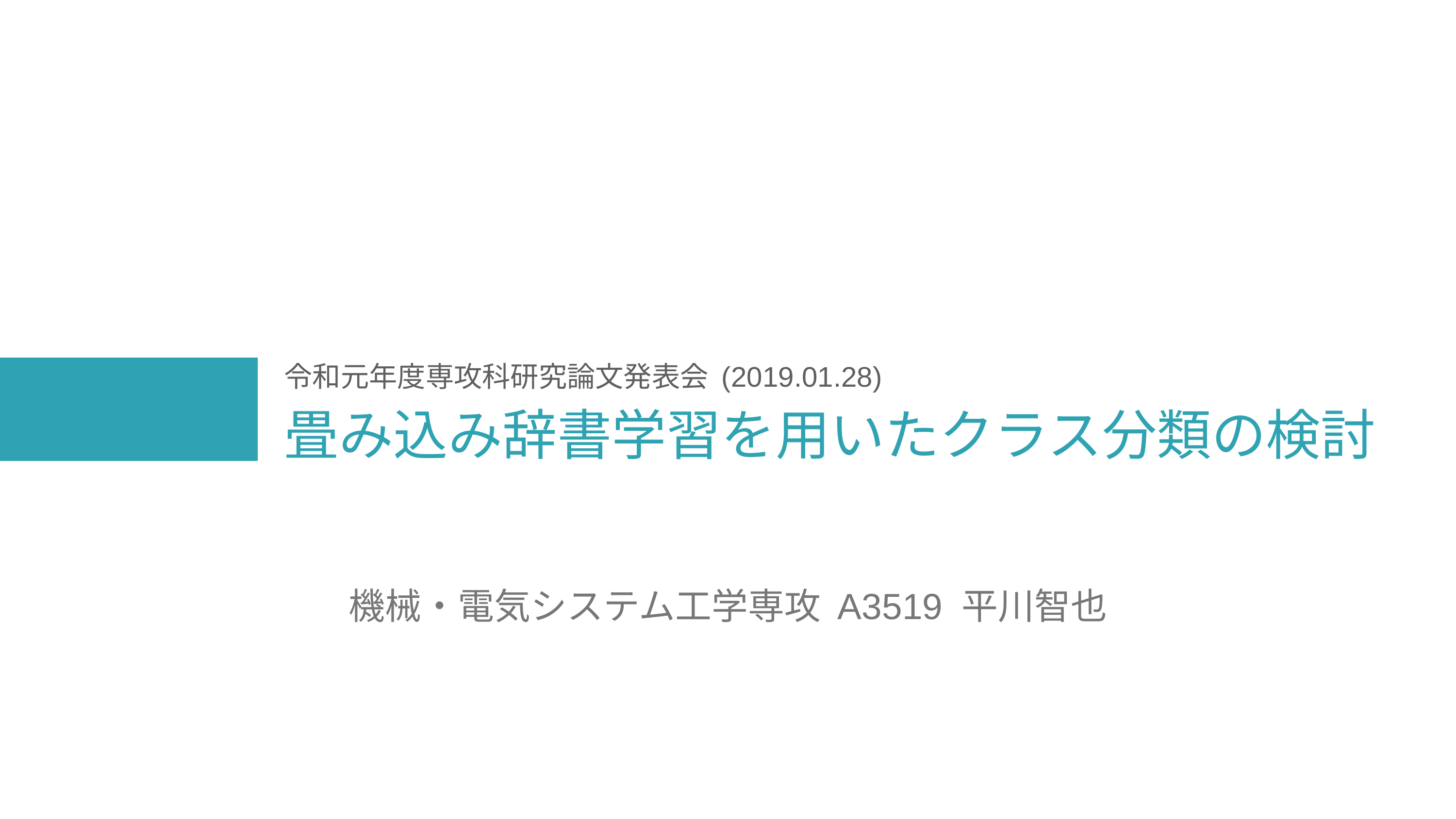

令和元年度専攻科研究論文発表会 (2019.01.28)
# 畳み込み辞書学習を用いたクラス分類の検討
機械・電気システム工学専攻 A3519 平川智也